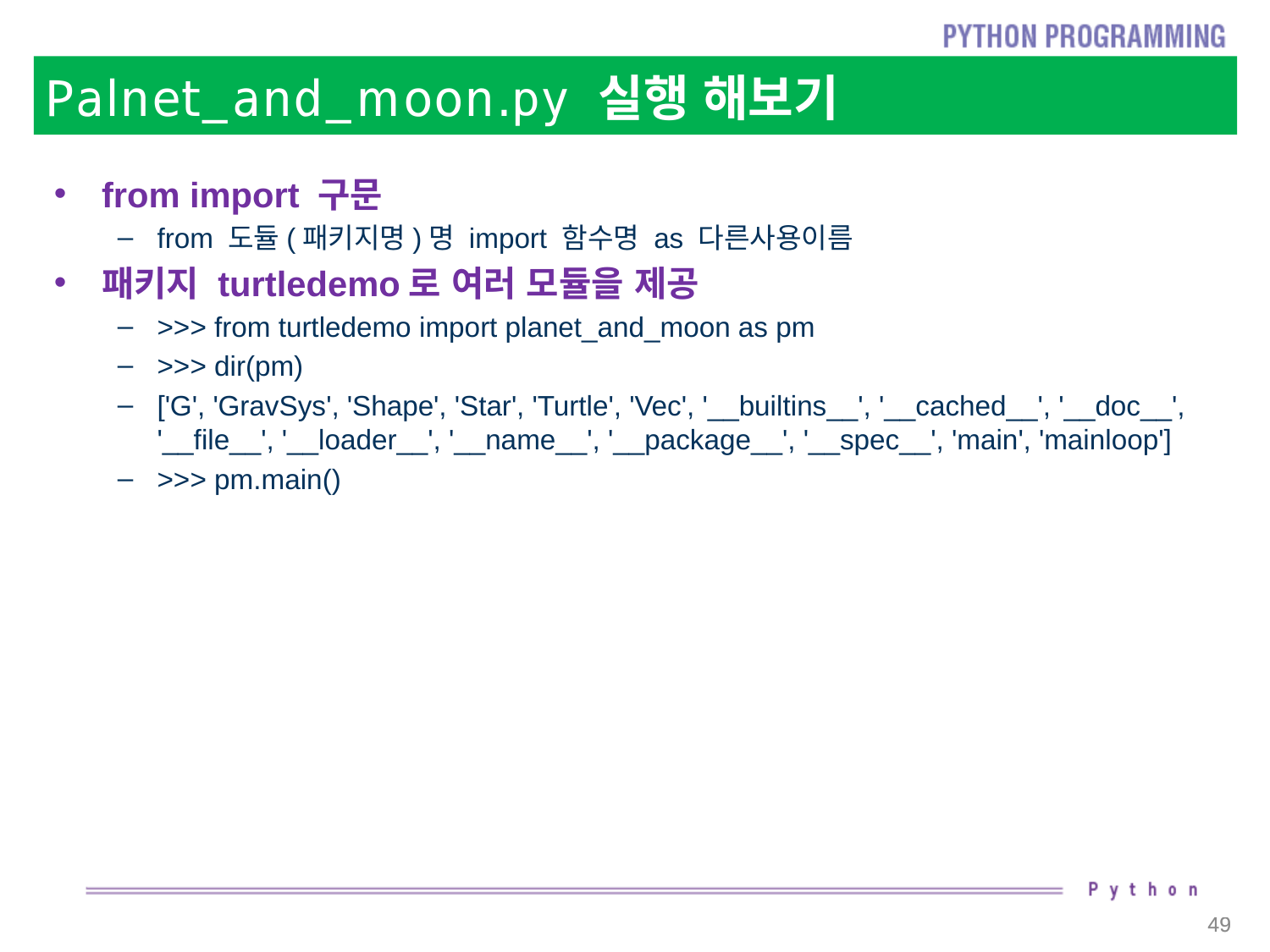

# Palnet_and_moon.py 실행 해보기
from import 구문
from 도듈(패키지명)명 import 함수명 as 다른사용이름
패키지 turtledemo로 여러 모듈을 제공
>>> from turtledemo import planet_and_moon as pm
>>> dir(pm)
['G', 'GravSys', 'Shape', 'Star', 'Turtle', 'Vec', '__builtins__', '__cached__', '__doc__', '__file__', '__loader__', '__name__', '__package__', '__spec__', 'main', 'mainloop']
>>> pm.main()
49